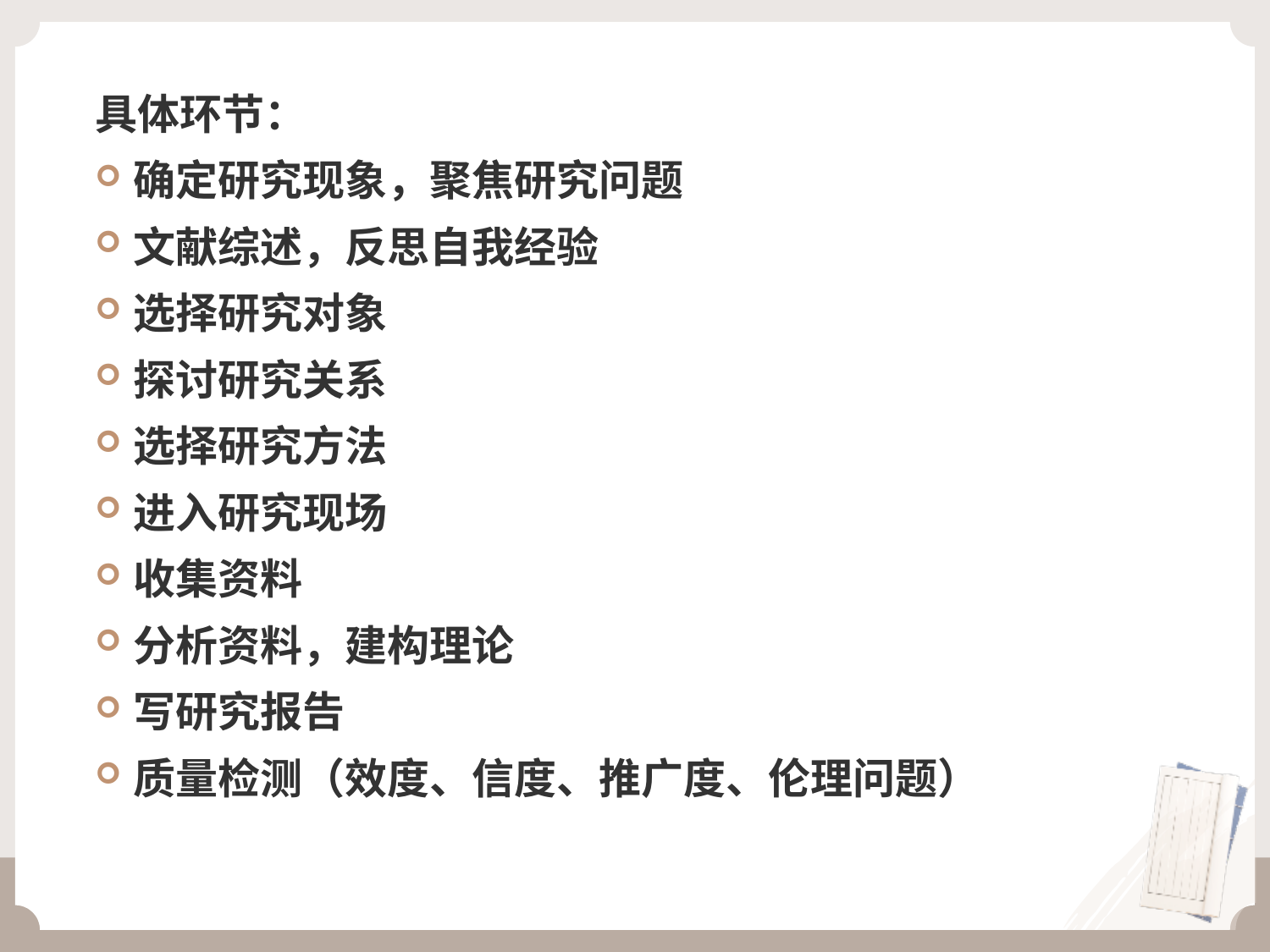

具体环节：
确定研究现象，聚焦研究问题
文献综述，反思自我经验
选择研究对象
探讨研究关系
选择研究方法
进入研究现场
收集资料
分析资料，建构理论
写研究报告
质量检测（效度、信度、推广度、伦理问题）